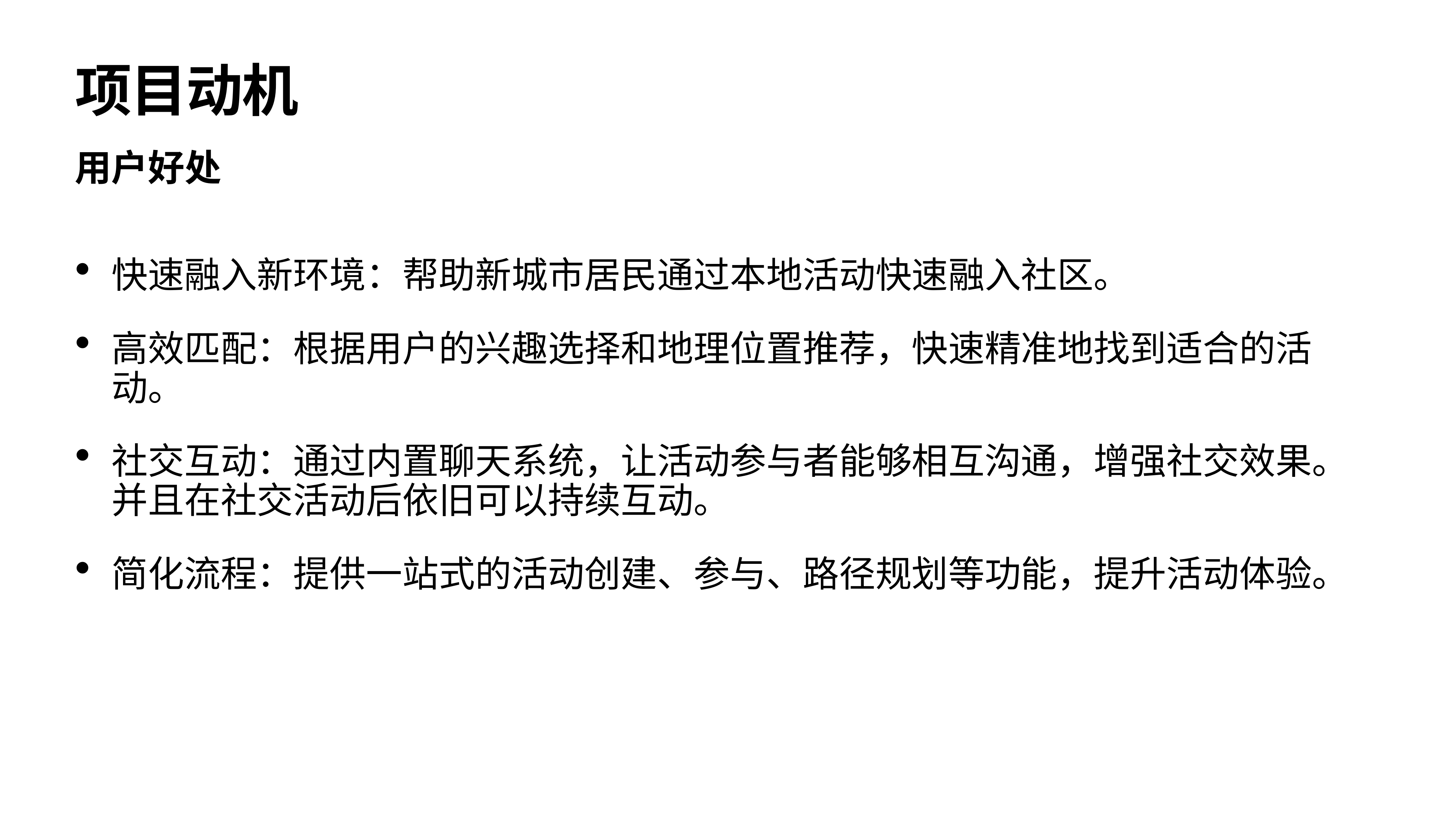

# 项目动机
用户好处
快速融入新环境：帮助新城市居民通过本地活动快速融入社区。
高效匹配：根据用户的兴趣选择和地理位置推荐，快速精准地找到适合的活动。
社交互动：通过内置聊天系统，让活动参与者能够相互沟通，增强社交效果。并且在社交活动后依旧可以持续互动。
简化流程：提供一站式的活动创建、参与、路径规划等功能，提升活动体验。